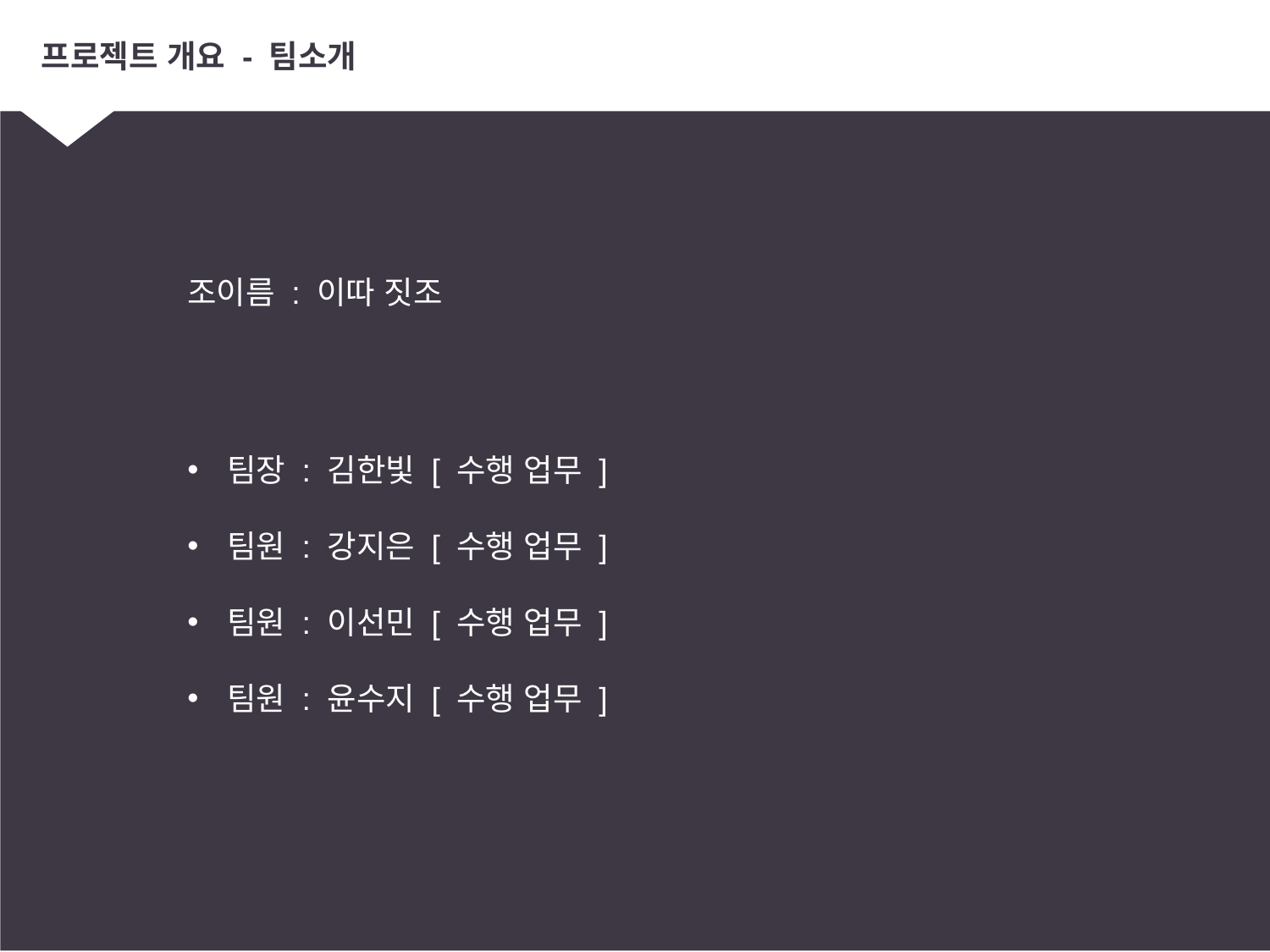

# 프로젝트 개요 - 팀소개
조이름 : 이따 짓조

팀장 : 김한빛 [ 수행 업무 ]
팀원 : 강지은 [ 수행 업무 ]
팀원 : 이선민 [ 수행 업무 ]
팀원 : 윤수지 [ 수행 업무 ]